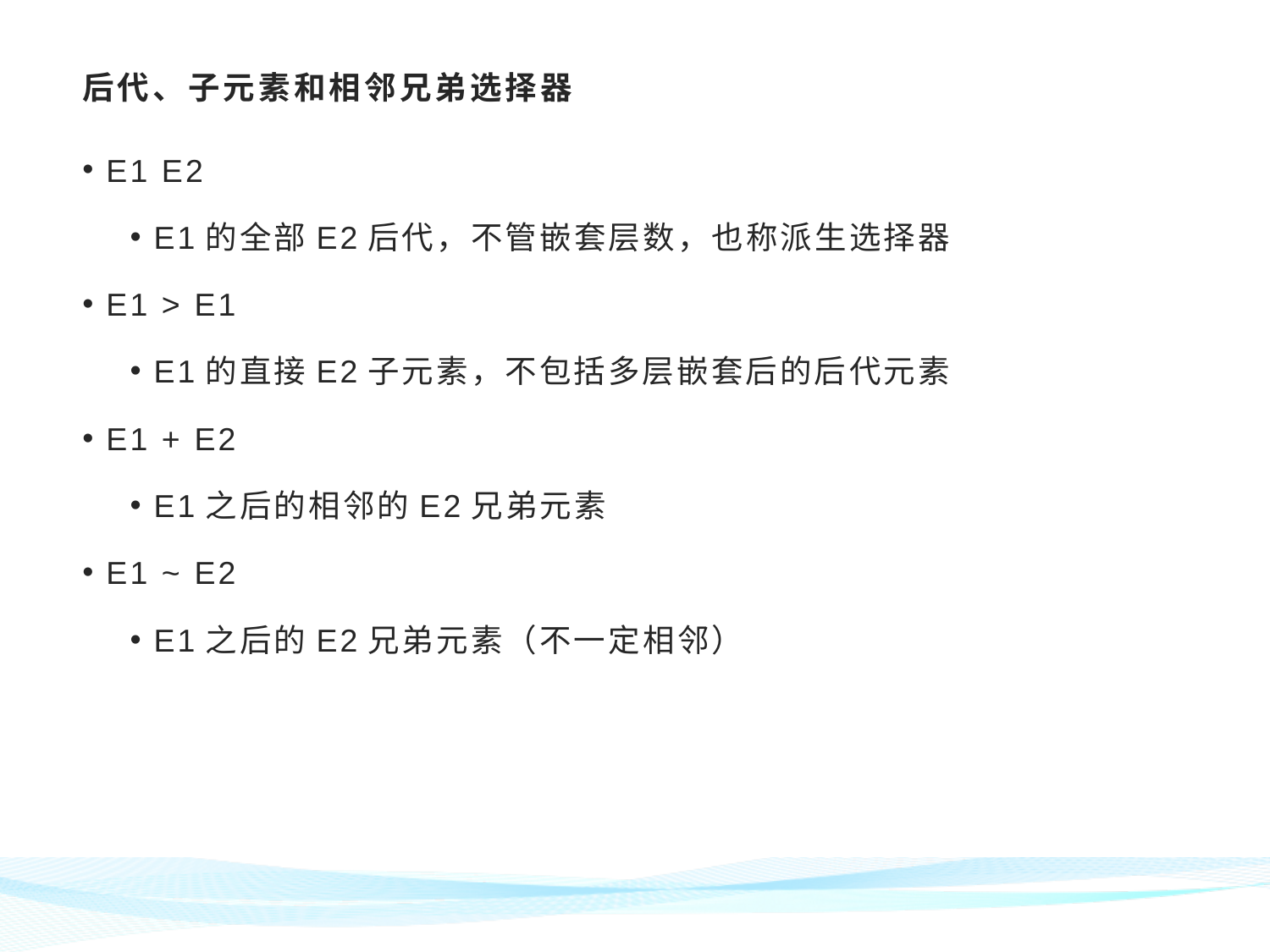

# 后代、子元素和相邻兄弟选择器
E1 E2
E1的全部E2后代，不管嵌套层数，也称派生选择器
E1 > E1
E1的直接E2子元素，不包括多层嵌套后的后代元素
E1 + E2
E1之后的相邻的E2兄弟元素
E1 ~ E2
E1之后的E2兄弟元素（不一定相邻）